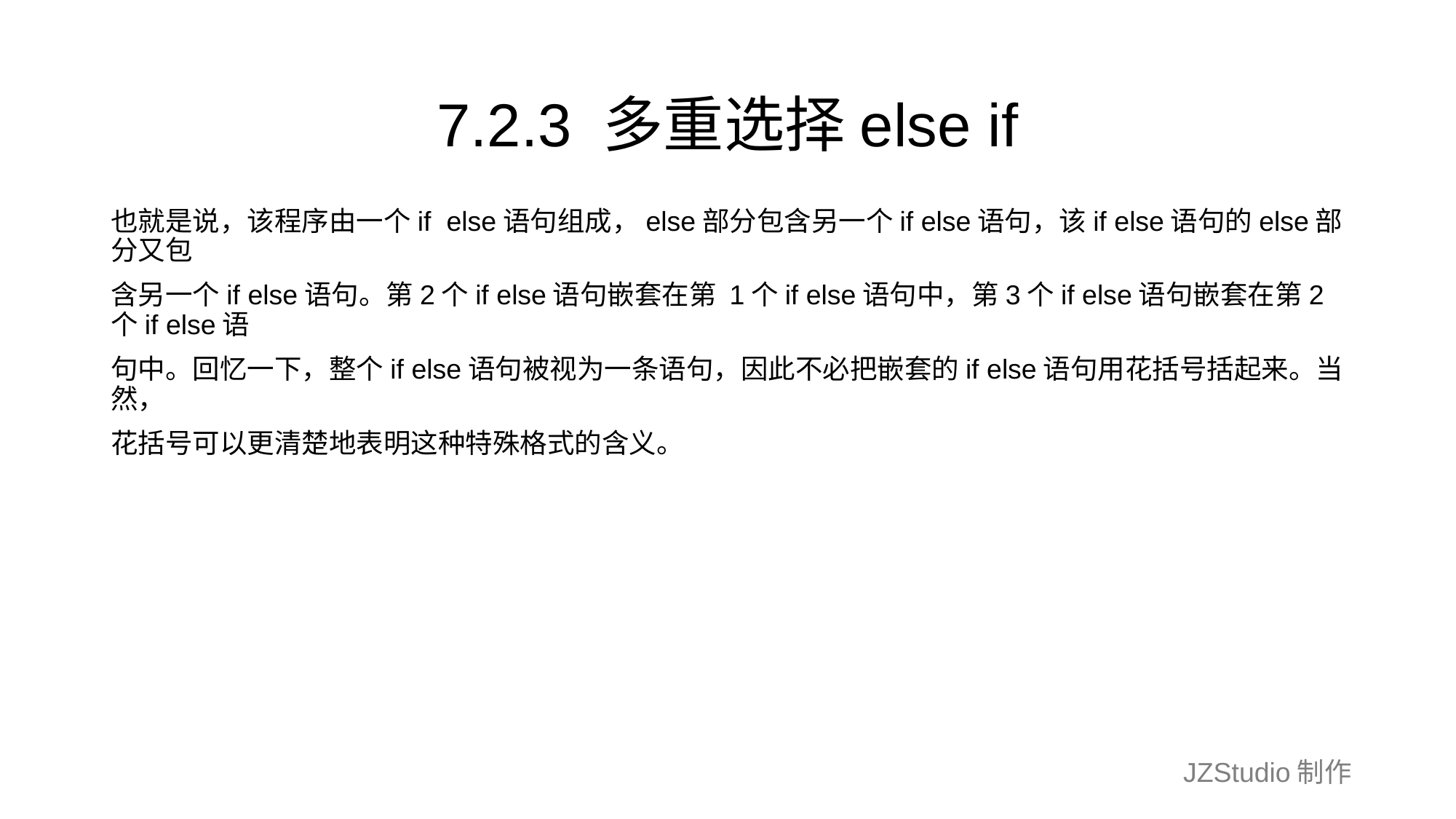

# 7.2.3 多重选择else if
也就是说，该程序由一个if  else语句组成，else部分包含另一个if else语句，该if else语句的else部分又包
含另一个if else语句。第2个if else语句嵌套在第 1个if else语句中，第3个if else语句嵌套在第2个if else语
句中。回忆一下，整个if else语句被视为一条语句，因此不必把嵌套的if else语句用花括号括起来。当然，
花括号可以更清楚地表明这种特殊格式的含义。